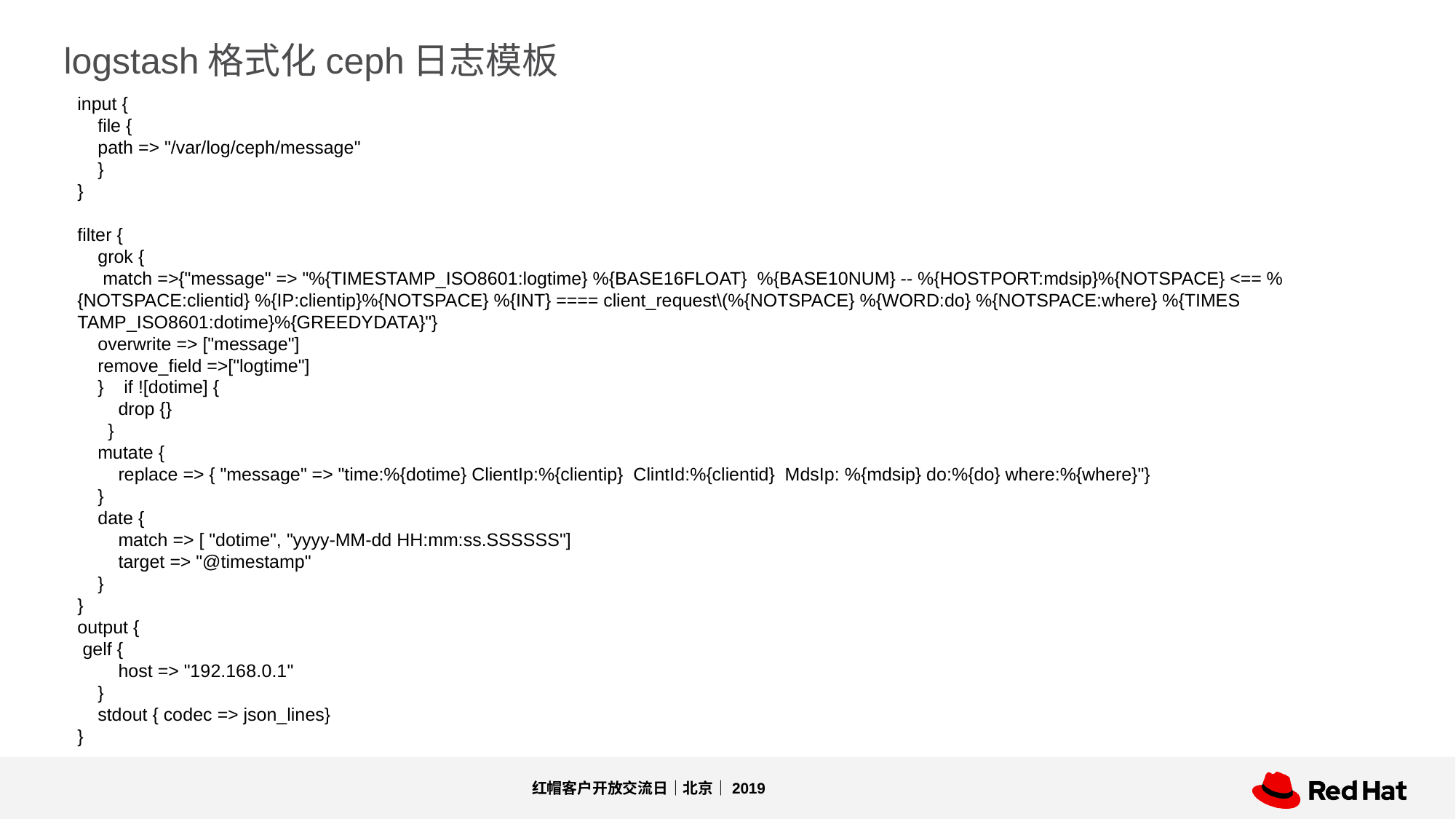

logstash格式化ceph日志模板
input {
    file {
    path => "/var/log/ceph/message"
    }
}

filter {
    grok {
     match =>{"message" => "%{TIMESTAMP_ISO8601:logtime} %{BASE16FLOAT}  %{BASE10NUM} -- %{HOSTPORT:mdsip}%{NOTSPACE} <== %{NOTSPACE:clientid} %{IP:clientip}%{NOTSPACE} %{INT} ==== client_request\(%{NOTSPACE} %{WORD:do} %{NOTSPACE:where} %{TIMES
TAMP_ISO8601:dotime}%{GREEDYDATA}"}
    overwrite => ["message"]
    remove_field =>["logtime"]
    }    if ![dotime] {
        drop {}
      }
    mutate {
        replace => { "message" => "time:%{dotime} ClientIp:%{clientip}  ClintId:%{clientid}  MdsIp: %{mdsip} do:%{do} where:%{where}"}
    }
    date {
        match => [ "dotime", "yyyy-MM-dd HH:mm:ss.SSSSSS"]
        target => "@timestamp"
    }
}
output {
 gelf {
        host => "192.168.0.1"
    }
    stdout { codec => json_lines}
}